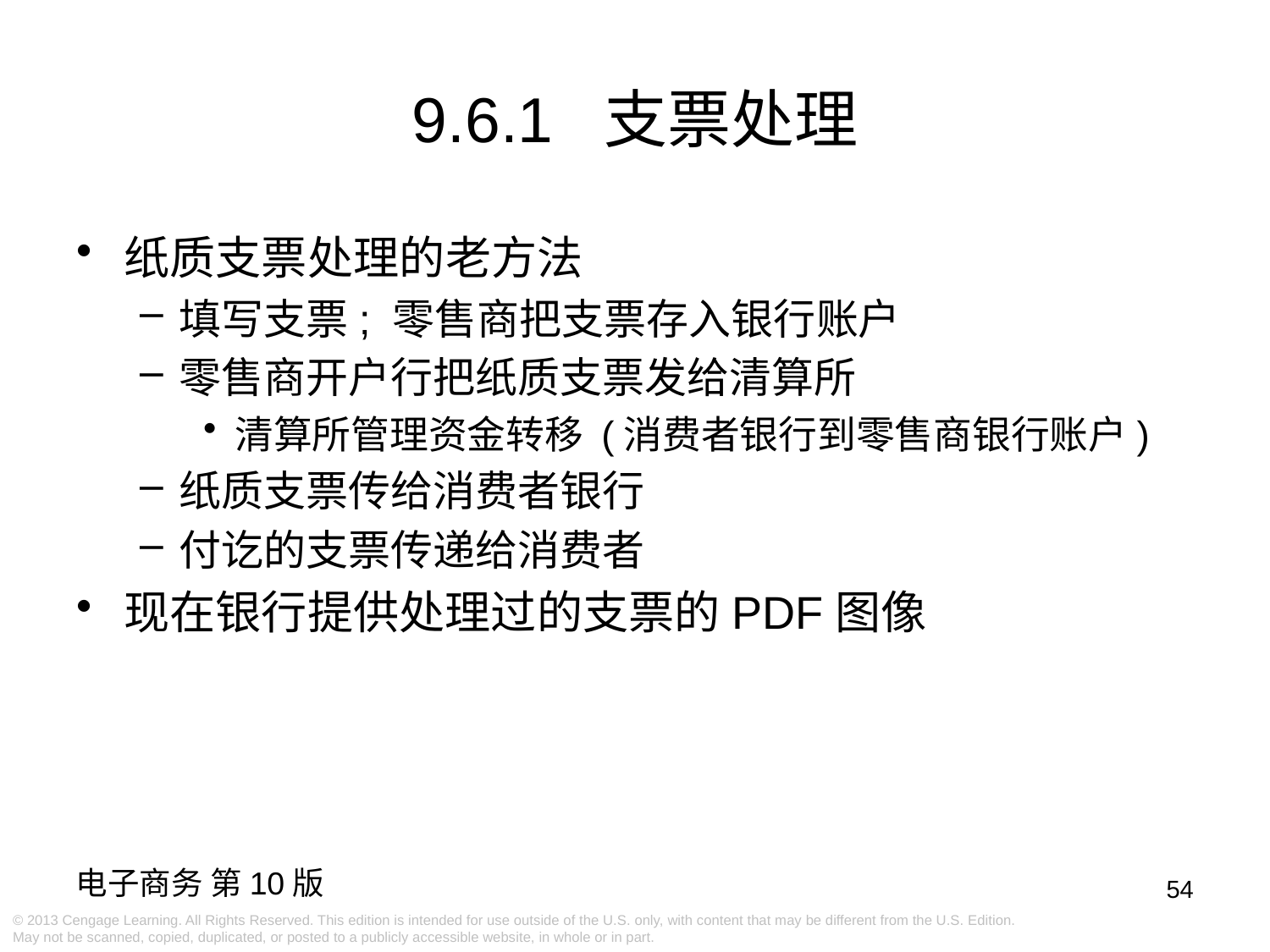

9.6.1  支票处理
纸质支票处理的老方法
填写支票; 零售商把支票存入银行账户
零售商开户行把纸质支票发给清算所
清算所管理资金转移 (消费者银行到零售商银行账户)
纸质支票传给消费者银行
付讫的支票传递给消费者
现在银行提供处理过的支票的PDF图像
54